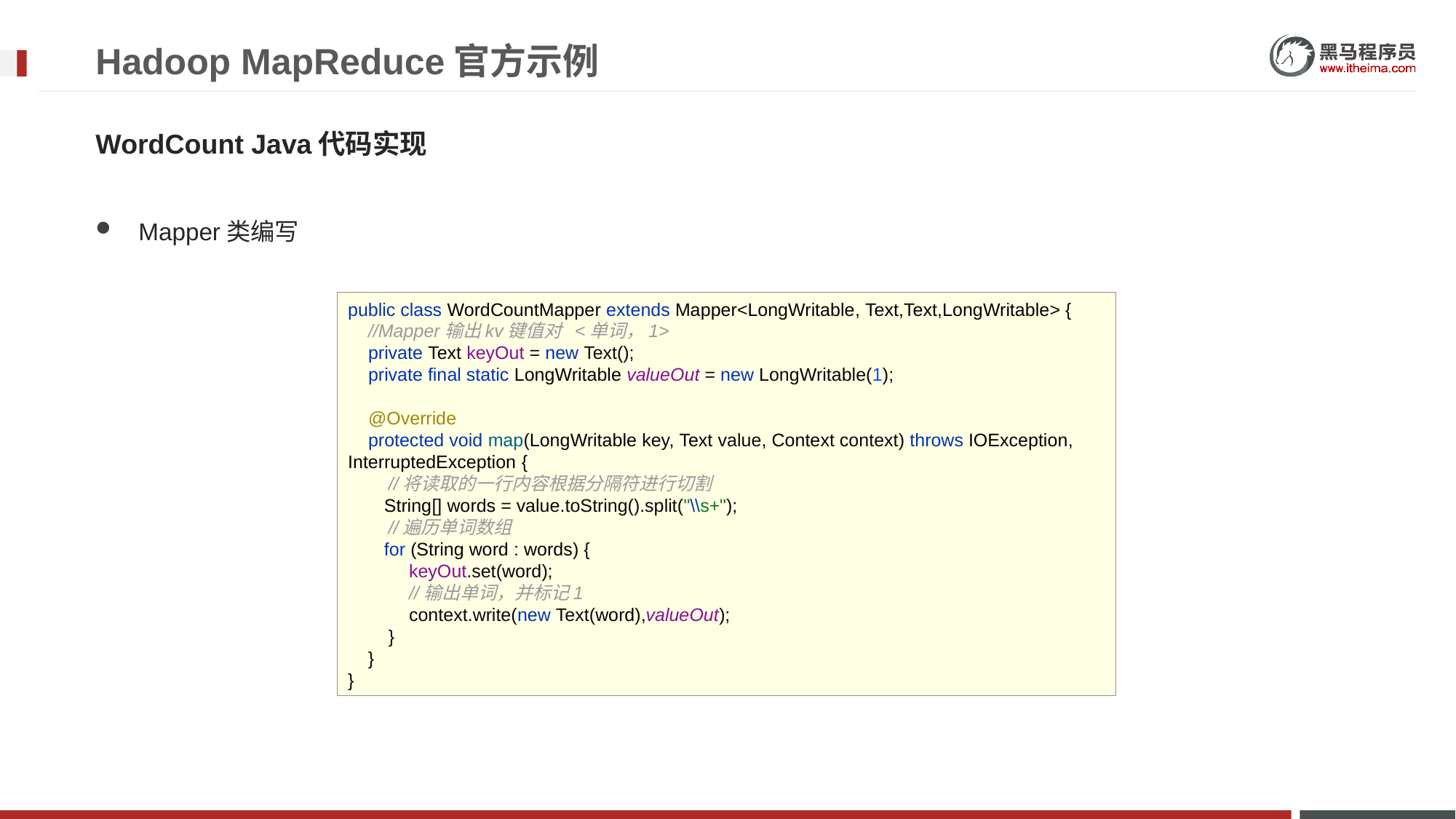

# Hadoop MapReduce官方示例
WordCount Java代码实现
Mapper类编写
public class WordCountMapper extends Mapper<LongWritable, Text,Text,LongWritable> {
    //Mapper输出kv键值对  <单词，1>
    private Text keyOut = new Text();
    private final static LongWritable valueOut = new LongWritable(1);
    @Override
    protected void map(LongWritable key, Text value, Context context) throws IOException, InterruptedException {
        //将读取的一行内容根据分隔符进行切割
        String[] words = value.toString().split("\\s+");
        //遍历单词数组
        for (String word : words) {
            keyOut.set(word);
            //输出单词，并标记1
            context.write(new Text(word),valueOut);
        }
    }
}